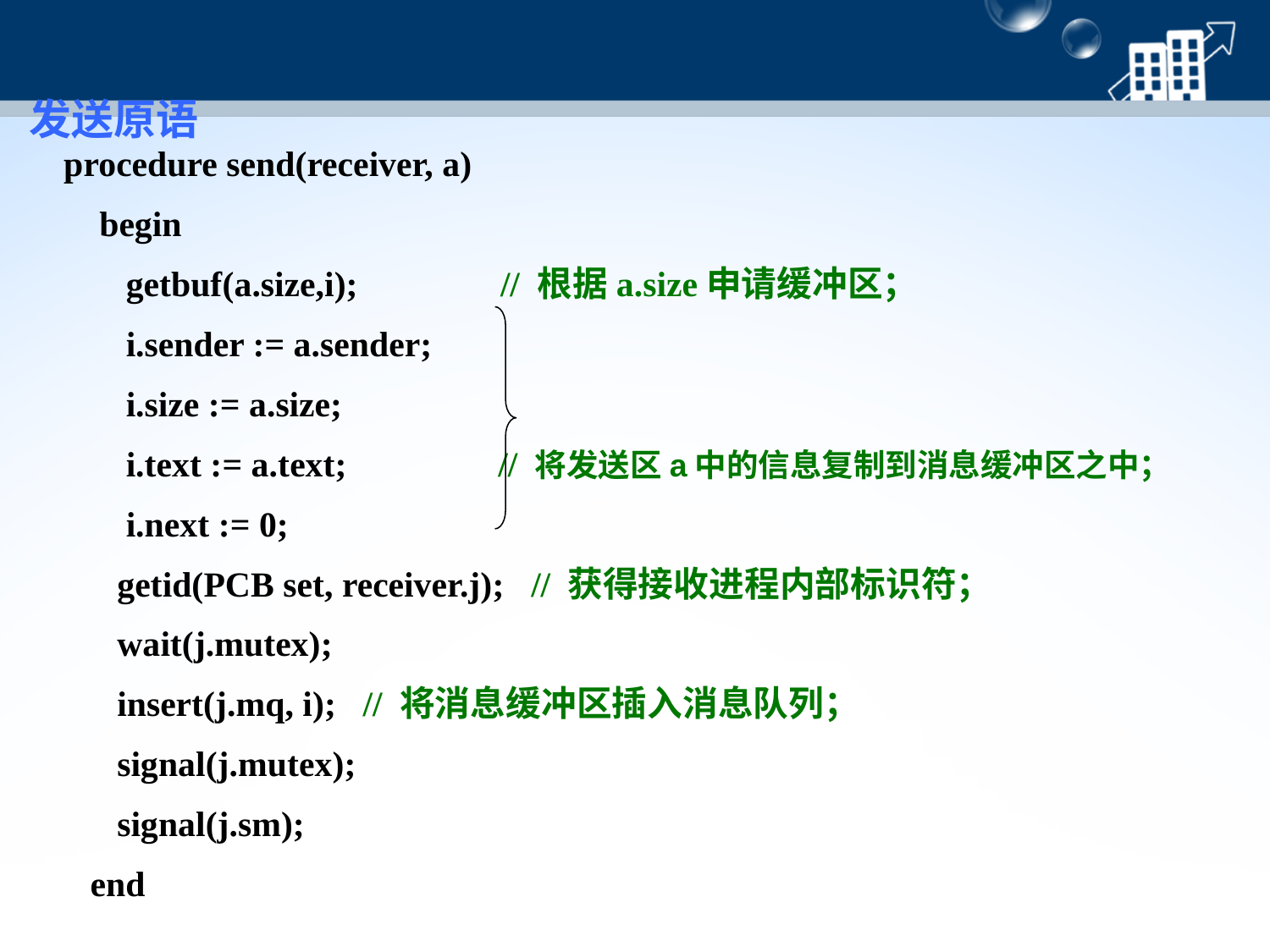

发送原语
 procedure send(receiver, a)
     begin
        getbuf(a.size,i);                // 根据a.size申请缓冲区；
        i.sender := a.sender;
        i.size := a.size;
        i.text := a.text;                 // 将发送区a中的信息复制到消息缓冲区之中；
        i.next := 0;
       getid(PCB set, receiver.j);   // 获得接收进程内部标识符；
       wait(j.mutex);
       insert(j.mq, i);   // 将消息缓冲区插入消息队列；
       signal(j.mutex);
       signal(j.sm);
    end